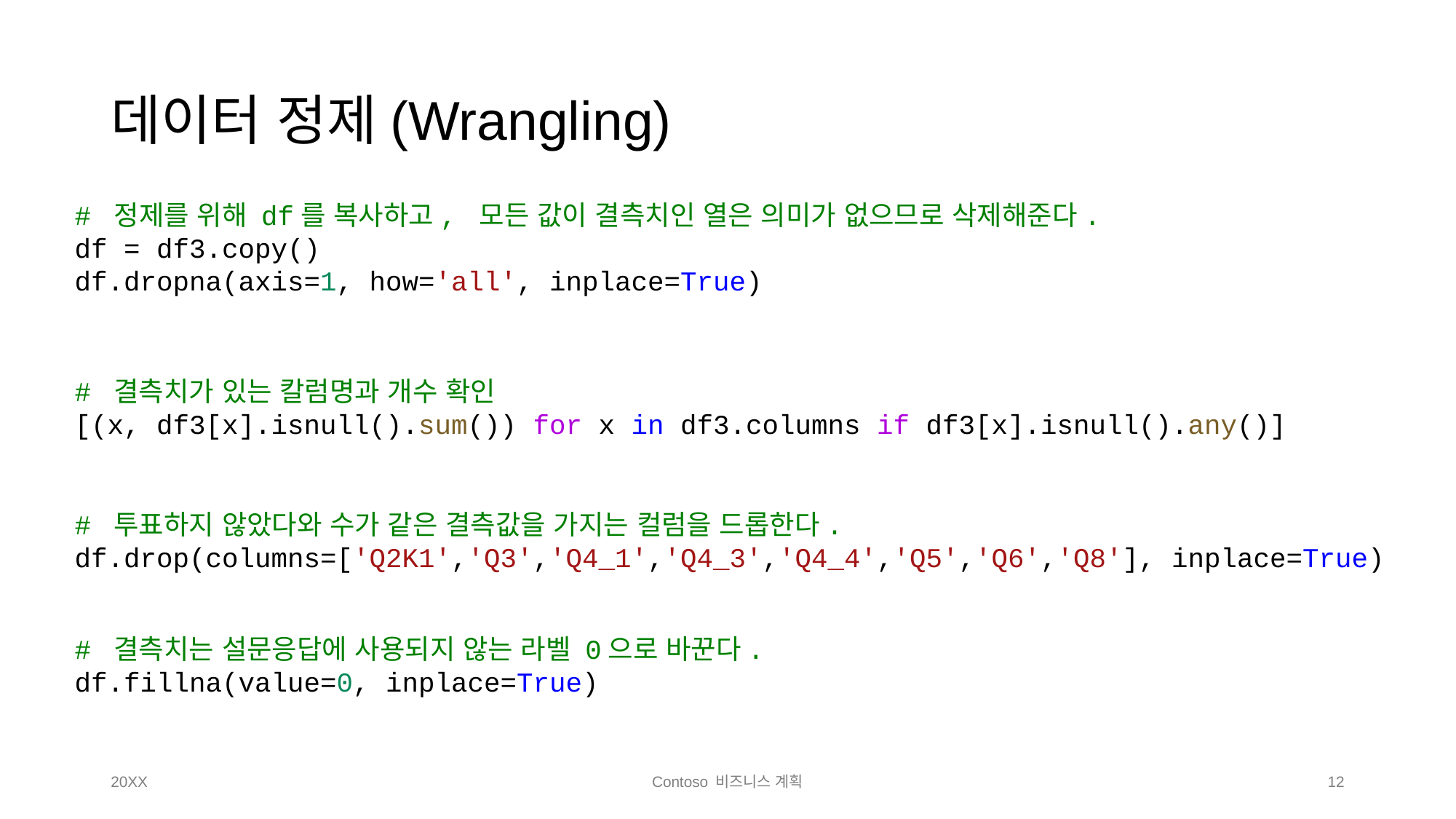

# 데이터 정제(Wrangling)
# 정제를 위해 df를 복사하고, 모든 값이 결측치인 열은 의미가 없으므로 삭제해준다.
df = df3.copy()
df.dropna(axis=1, how='all', inplace=True)
# 결측치가 있는 칼럼명과 개수 확인
[(x, df3[x].isnull().sum()) for x in df3.columns if df3[x].isnull().any()]
# 투표하지 않았다와 수가 같은 결측값을 가지는 컬럼을 드롭한다.
df.drop(columns=['Q2K1','Q3','Q4_1','Q4_3','Q4_4','Q5','Q6','Q8'], inplace=True)
# 결측치는 설문응답에 사용되지 않는 라벨 0으로 바꾼다.
df.fillna(value=0, inplace=True)
20XX
Contoso 비즈니스 계획
12